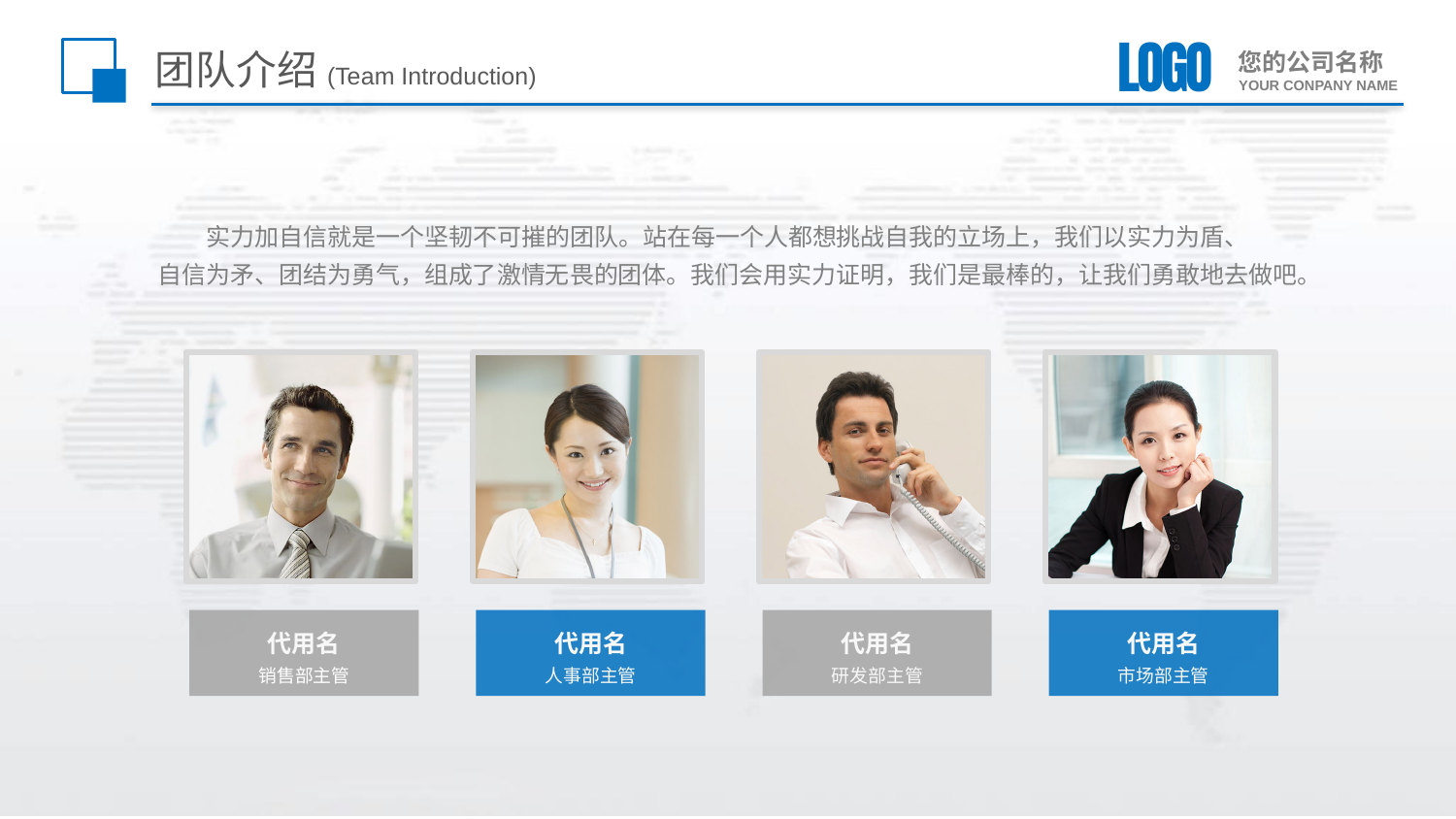

# 团队介绍(Team Introduction)
实力加自信就是一个坚韧不可摧的团队。站在每一个人都想挑战自我的立场上，我们以实力为盾、
自信为矛、团结为勇气，组成了激情无畏的团体。我们会用实力证明，我们是最棒的，让我们勇敢地去做吧。

代用名
销售部主管
代用名
人事部主管
代用名
研发部主管
代用名
市场部主管